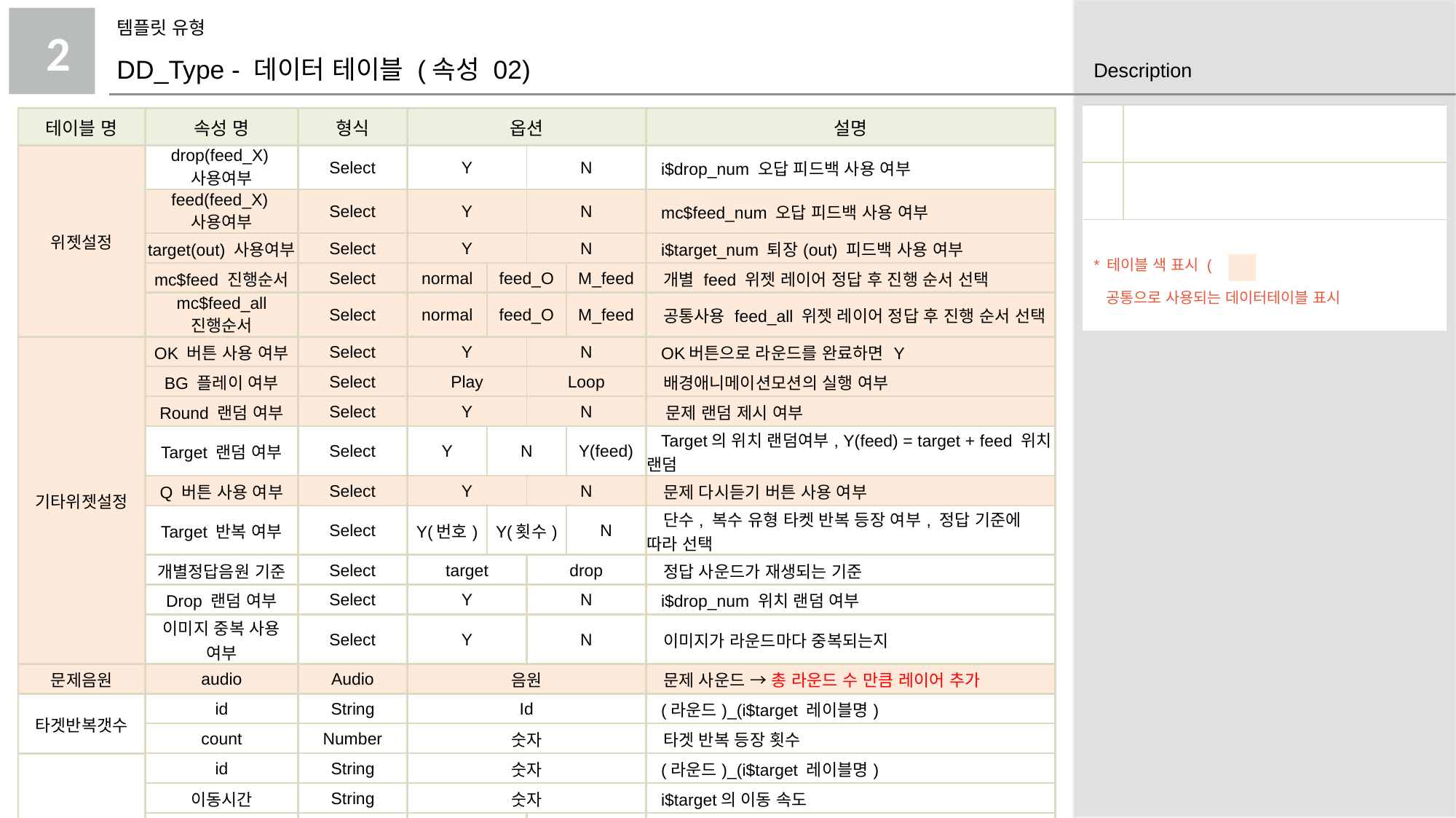

템플릿 유형
2
DD_Type - 데이터 테이블 (속성 02)
|  |  |
| --- | --- |
|  |  |
| \* 테이블 색 표시 ( ) 공통으로 사용되는 데이터테이블 표시 |  |
| 테이블 명 | 속성 명 | 형식 | 옵션 |  |  |  | 설명 |
| --- | --- | --- | --- | --- | --- | --- | --- |
| 위젯설정 | drop(feed\_X)사용여부 | Select | Y |  | N |  | i$drop\_num 오답 피드백 사용 여부 |
|  | feed(feed\_X)사용여부 | Select | Y |  | N |  | mc$feed\_num 오답 피드백 사용 여부 |
|  | target(out) 사용여부 | Select | Y |  | N |  | i$target\_num 퇴장(out) 피드백 사용 여부 |
|  | mc$feed 진행순서 | Select | normal | feed\_O |  | M\_feed | 개별 feed 위젯 레이어 정답 후 진행 순서 선택 |
|  | mc$feed\_all 진행순서 | Select | normal | feed\_O |  | M\_feed | 공통사용 feed\_all 위젯 레이어 정답 후 진행 순서 선택 |
| 기타위젯설정 | OK 버튼 사용 여부 | Select | Y |  | N |  | OK버튼으로 라운드를 완료하면 Y |
|  | BG 플레이 여부 | Select | Play |  | Loop |  | 배경애니메이션모션의 실행 여부 |
|  | Round 랜덤 여부 | Select | Y |  | N |  | 문제 랜덤 제시 여부 |
|  | Target 랜덤 여부 | Select | Y | N |  | Y(feed) | Target의 위치 랜덤여부, Y(feed) = target + feed 위치 랜덤 |
|  | Q 버튼 사용 여부 | Select | Y |  | N |  | 문제 다시듣기 버튼 사용 여부 |
|  | Target 반복 여부 | Select | Y(번호) | Y(횟수) |  | N | 단수, 복수 유형 타켓 반복 등장 여부, 정답 기준에 따라 선택 |
|  | 개별정답음원 기준 | Select | target |  | drop |  | 정답 사운드가 재생되는 기준 |
|  | Drop 랜덤 여부 | Select | Y |  | N |  | i$drop\_num 위치 랜덤 여부 |
|  | 이미지 중복 사용 여부 | Select | Y |  | N |  | 이미지가 라운드마다 중복되는지 |
| 문제음원 | audio | Audio | 음원 |  |  |  | 문제 사운드 → 총 라운드 수 만큼 레이어 추가 |
| 타겟반복갯수 | id | String | Id |  |  |  | (라운드)\_(i$target 레이블명) |
|  | count | Number | 숫자 |  |  |  | 타겟 반복 등장 횟수 |
| 타겟\_효과 | id | String | 숫자 |  |  |  | (라운드)\_(i$target 레이블명) |
|  | 이동시간 | String | 숫자 |  |  |  | i$target의 이동 속도 |
|  | 효과 | Select | 이동 |  | 투명화 |  | i$target의 등장, 퇴장 시 효과 |
|  | 등장좌표 | String | 숫자 |  |  |  | i$target의 등장 좌표 |
|  | 퇴장좌표 | String | 숫자 |  |  |  | i$target의 퇴장 좌표 |